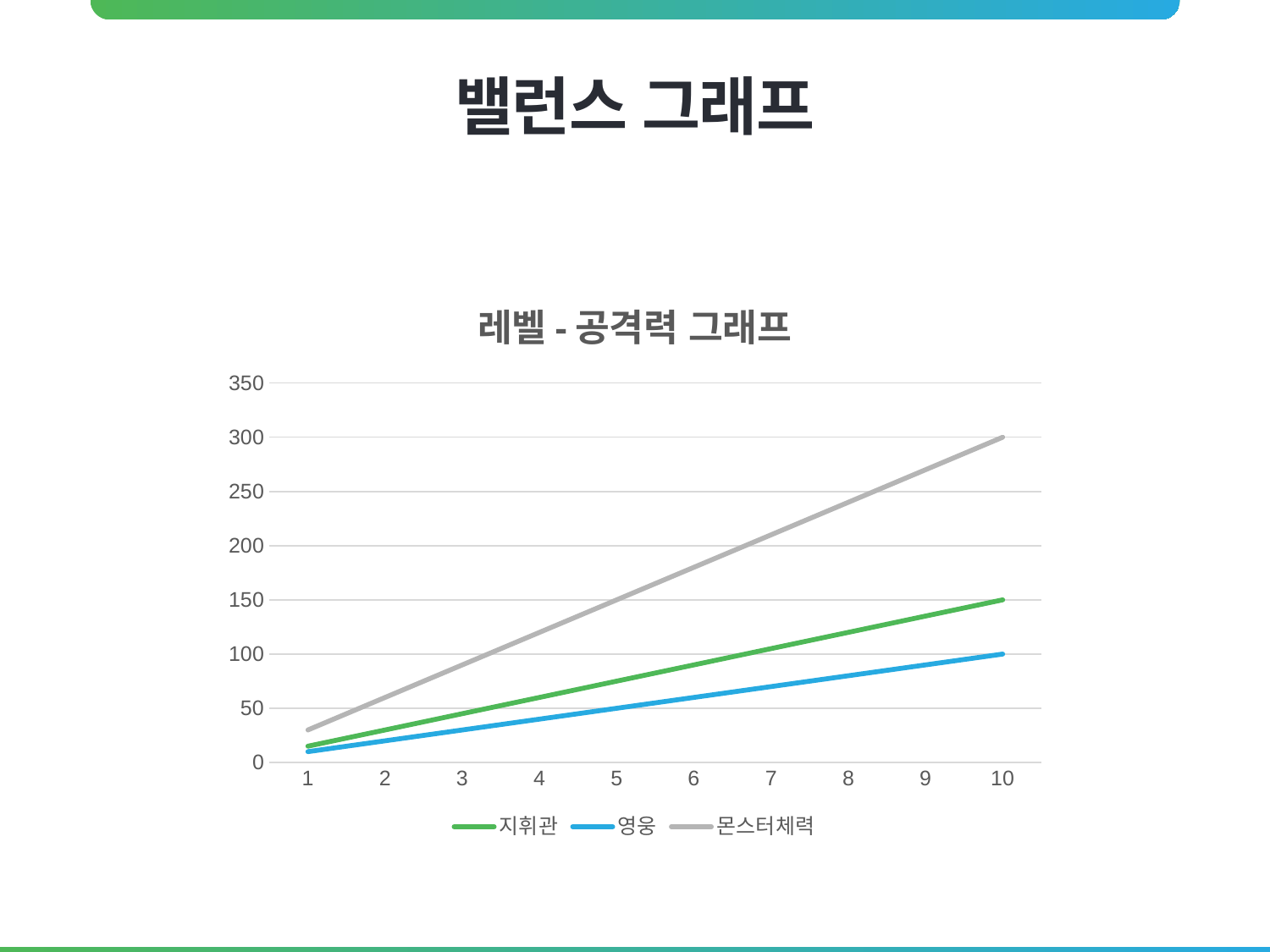

# 밸런스 그래프

### Chart: 레벨-공격력 그래프

| Category | 지휘관 | 영웅 | 몬스터체력 |
|---|---|---|---|
| 1 | 15.0 | 10.0 | 30.0 |
| 2 | 30.0 | 20.0 | 60.0 |
| 3 | 45.0 | 30.0 | 90.0 |
| 4 | 60.0 | 40.0 | 120.0 |
| 5 | 75.0 | 50.0 | 150.0 |
| 6 | 90.0 | 60.0 | 180.0 |
| 7 | 105.0 | 70.0 | 210.0 |
| 8 | 120.0 | 80.0 | 240.0 |
| 9 | 135.0 | 90.0 | 270.0 |
| 10 | 150.0 | 100.0 | 300.0 |